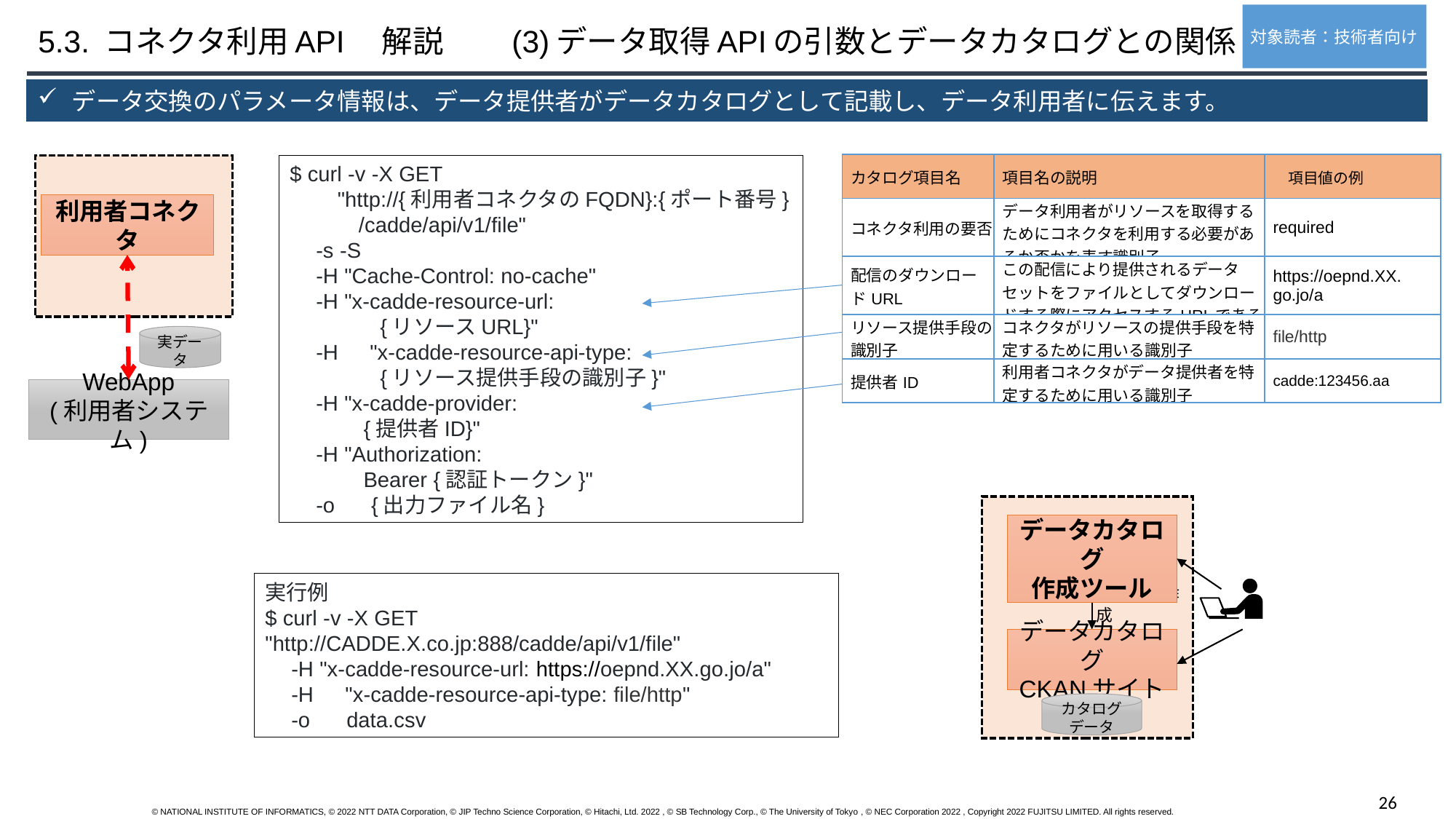

対象読者：技術者向け
5.3. コネクタ利用API　解説　　(3)データ取得APIの引数とデータカタログとの関係
データ交換のパラメータ情報は、データ提供者がデータカタログとして記載し、データ利用者に伝えます。
| カタログ項目名 | 項目名の説明 | 項目値の例 |
| --- | --- | --- |
| コネクタ利用の要否 | データ利用者がリソースを取得するためにコネクタを利用する必要があるか否かを表す識別子 | required |
| 配信のダウンロードURL | この配信により提供されるデータセットをファイルとしてダウンロードする際にアクセスするURLである。 | https://oepnd.XX. go.jo/a |
| リソース提供手段の 識別子 | コネクタがリソースの提供手段を特定するために用いる識別子 | file/http |
| 提供者ID | 利用者コネクタがデータ提供者を特定するために用いる識別子 | cadde:123456.aa |

$ curl -v -X GET
　　"http://{利用者コネクタのFQDN}:{ポート番号}
　　　/cadde/api/v1/file"
　-s -S
　-H "Cache-Control: no-cache"
　-H "x-cadde-resource-url:
　　　　{リソースURL}"
　-H　"x-cadde-resource-api-type:
　　　　{リソース提供手段の識別子}"
　-H "x-cadde-provider:
　　　 {提供者ID}"
　-H "Authorization:
　　　 Bearer {認証トークン}"
　-o　 {出力ファイル名}
利用者コネクタ
実データ
WebApp
(利用者システム)

データカタログ
作成ツール
実行例
$ curl -v -X GET 　"http://CADDE.X.co.jp:888/cadde/api/v1/file"
　-H "x-cadde-resource-url: https://oepnd.XX.go.jo/a"
　-H　"x-cadde-resource-api-type: file/http"
　-o　 data.csv

カタログ作成
データカタログ
CKANサイト
カタログ
データ